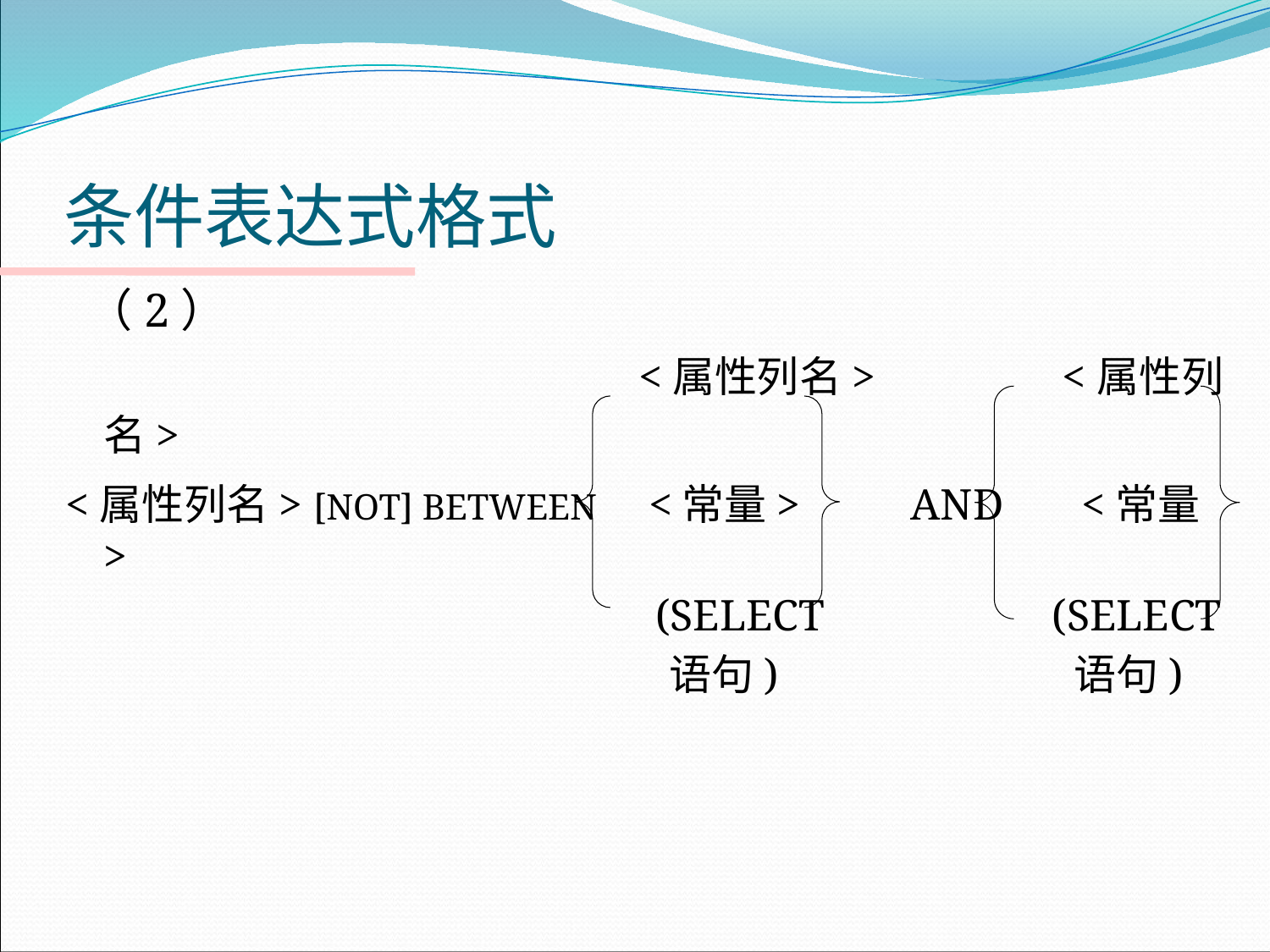

# 条件表达式格式
 （2）
 				             <属性列名>                 <属性列名>
<属性列名> [NOT] BETWEEN    <常量>          AND      <常量>
                            	 	    (SELECT	                 (SELECT
					     语句) 	                  语句)

349